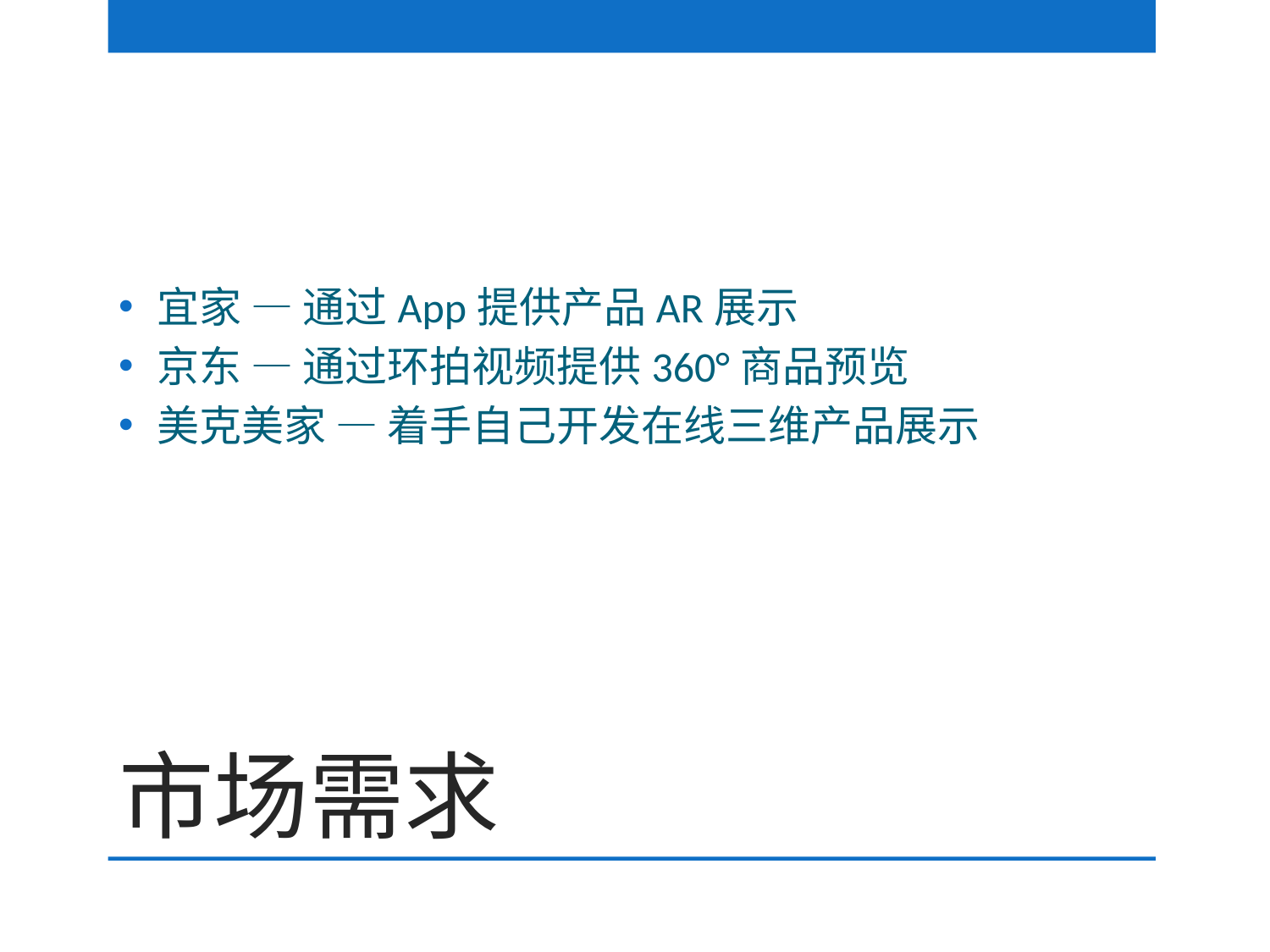

宜家 — 通过App提供产品AR展示
京东 — 通过环拍视频提供360°商品预览
美克美家 — 着手自己开发在线三维产品展示
# 市场需求